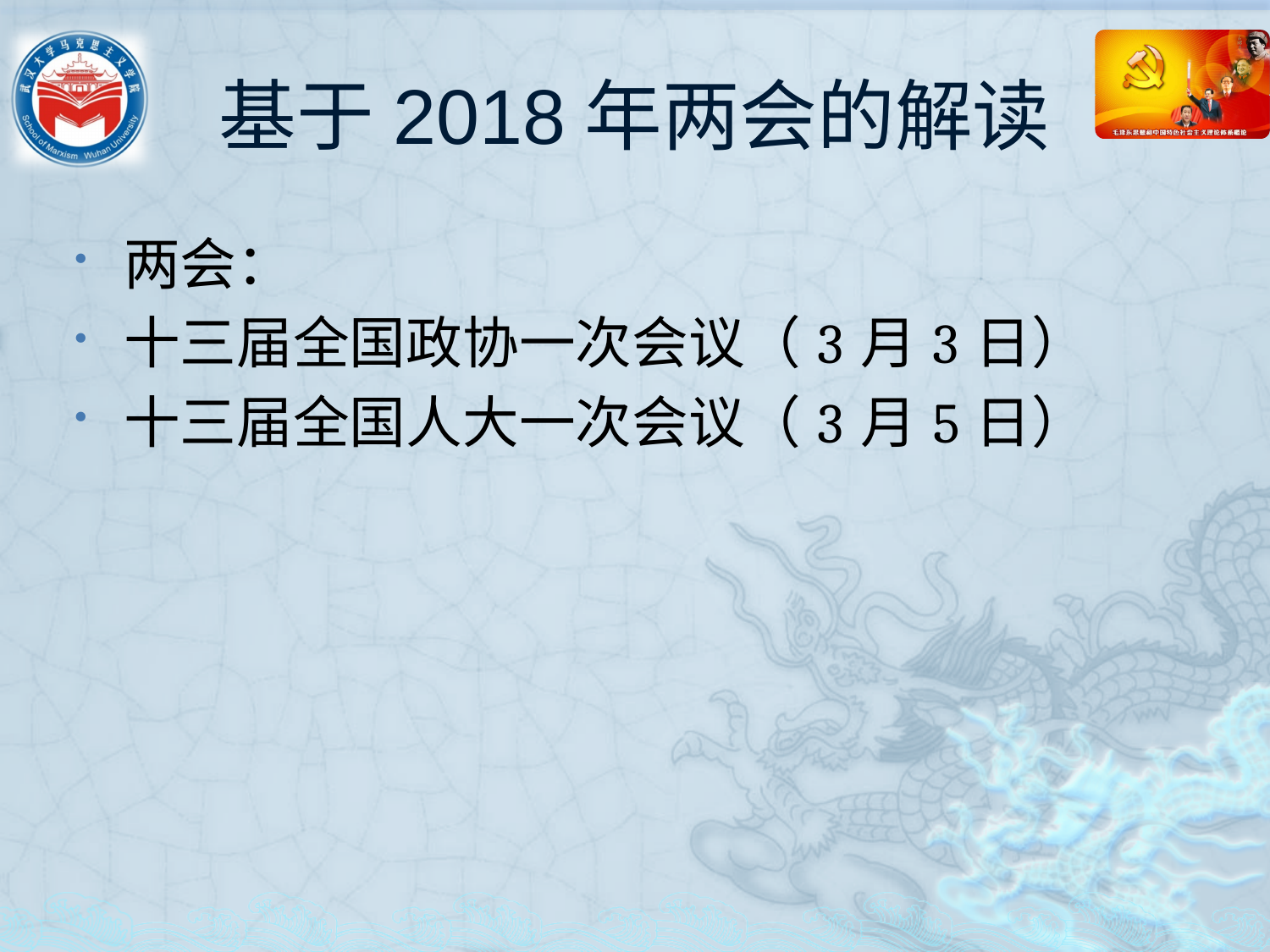

# 基于2018年两会的解读
两会：
十三届全国政协一次会议（3月3日）
十三届全国人大一次会议（3月5日）